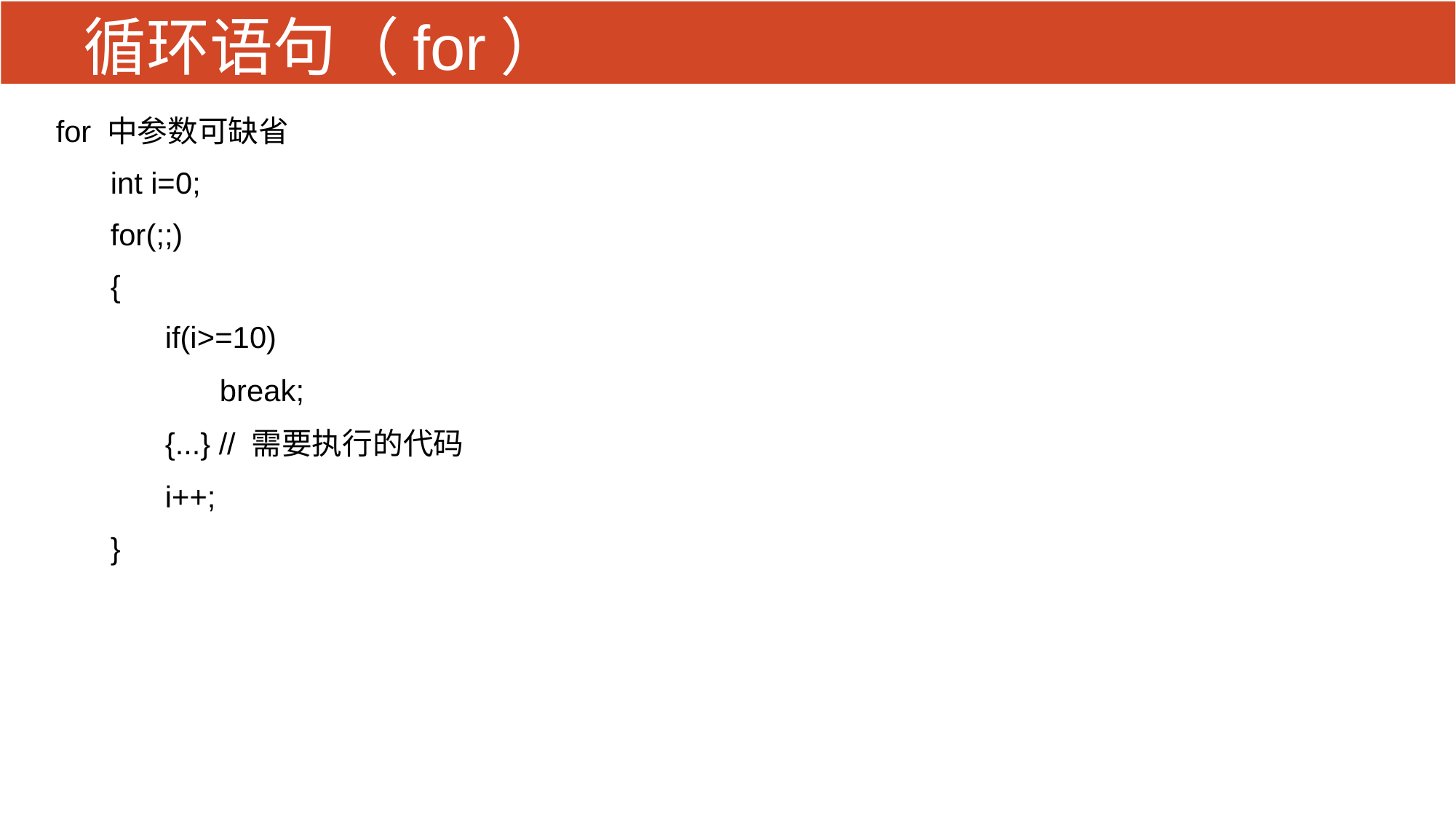

# 循环语句（for）
for 中参数可缺省
int i=0;
for(;;)
{
if(i>=10)
break;
{...} // 需要执行的代码
i++;
}